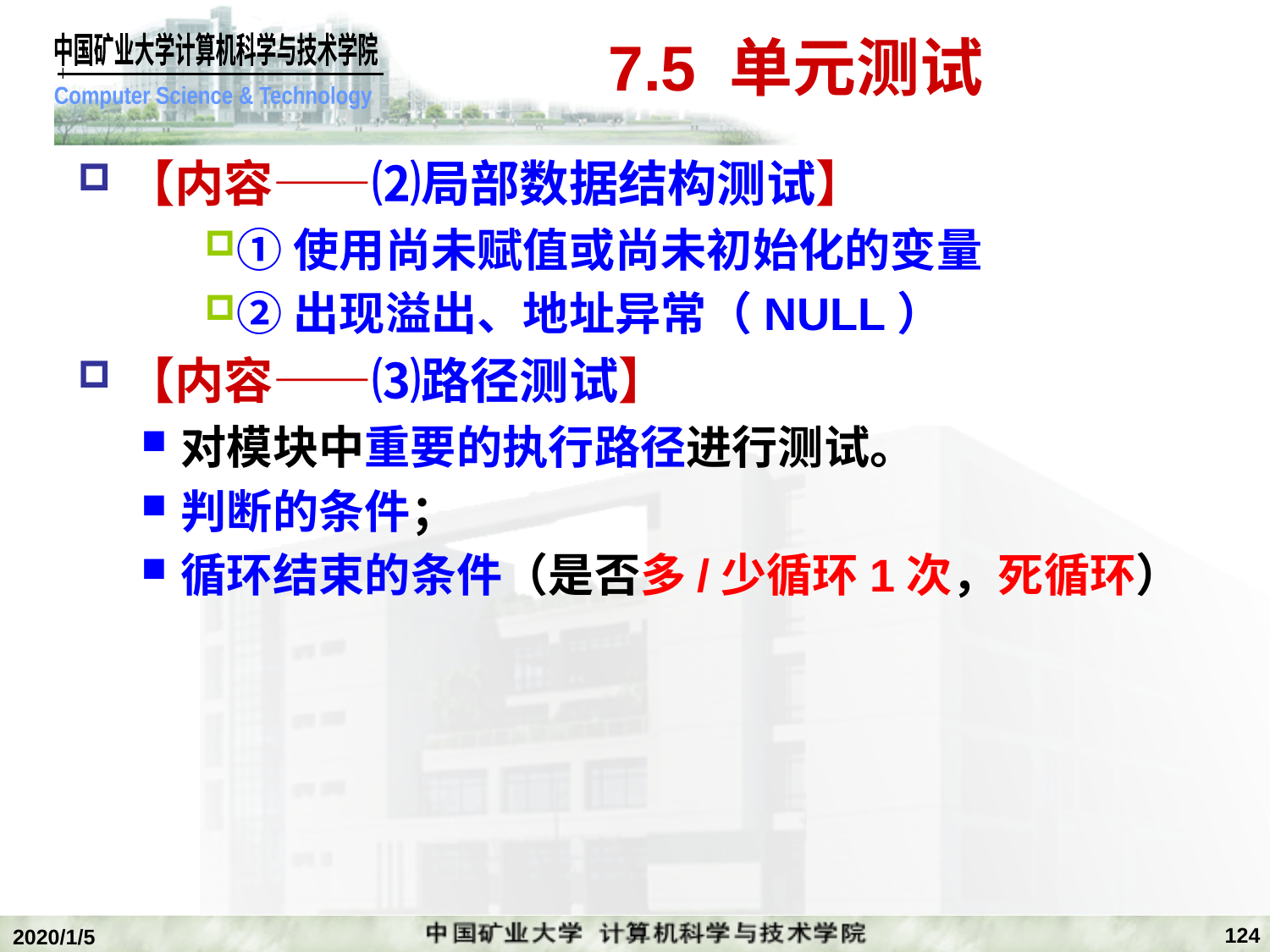

# 7.5 单元测试
【内容——⑵局部数据结构测试】
①使用尚未赋值或尚未初始化的变量
②出现溢出、地址异常（NULL）
【内容——⑶路径测试】
对模块中重要的执行路径进行测试。
判断的条件；
循环结束的条件（是否多/少循环1次，死循环）
124
2020/1/5